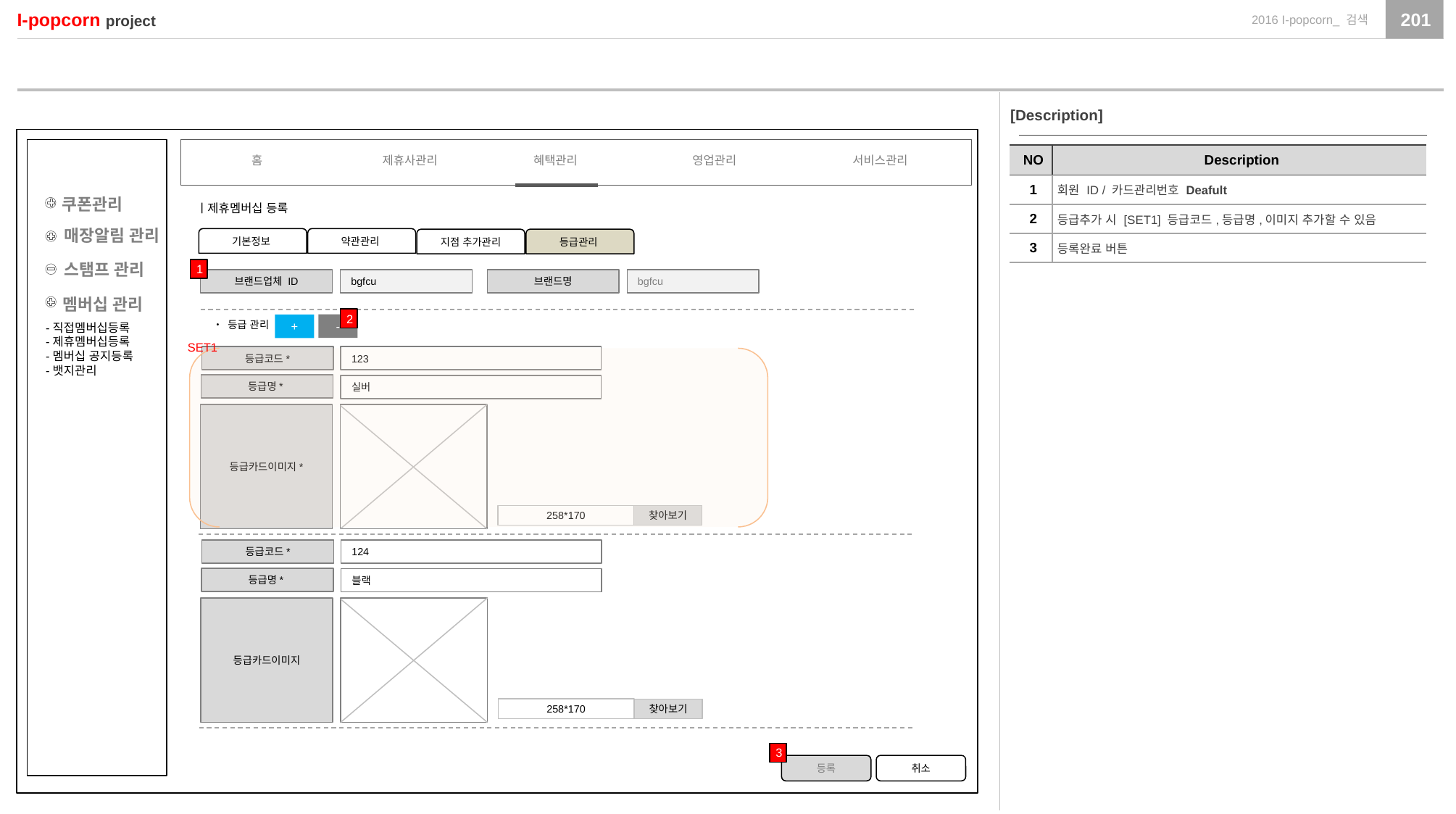

[Description]

| NO | Description |
| --- | --- |
| 1 | 회원 ID / 카드관리번호 Deafult |
| 2 | 등급추가 시 [SET1] 등급코드,등급명,이미지 추가할 수 있음 |
| 3 | 등록완료 버튼 |
홈
제휴사관리
혜택관리
영업관리
서비스관리
쿠폰관리
ㅣ제휴멤버십 등록

매장알림 관리
약관관리
기본정보
등급관리
지점 추가관리

스탬프 관리
1

bgfcu
bgfcu
브랜드업체 ID
브랜드명
멤버십 관리

2
• 등급 관리
-
+
-직접멤버십등록
-제휴멤버십등록
-멤버십 공지등록
-뱃지관리
SET1
등급코드*
123

등급명*
실버
등급카드이미지*

258*170
찾아보기
등급코드*
124
등급명*
블랙
등급카드이미지

258*170
찾아보기
3
등록
취소